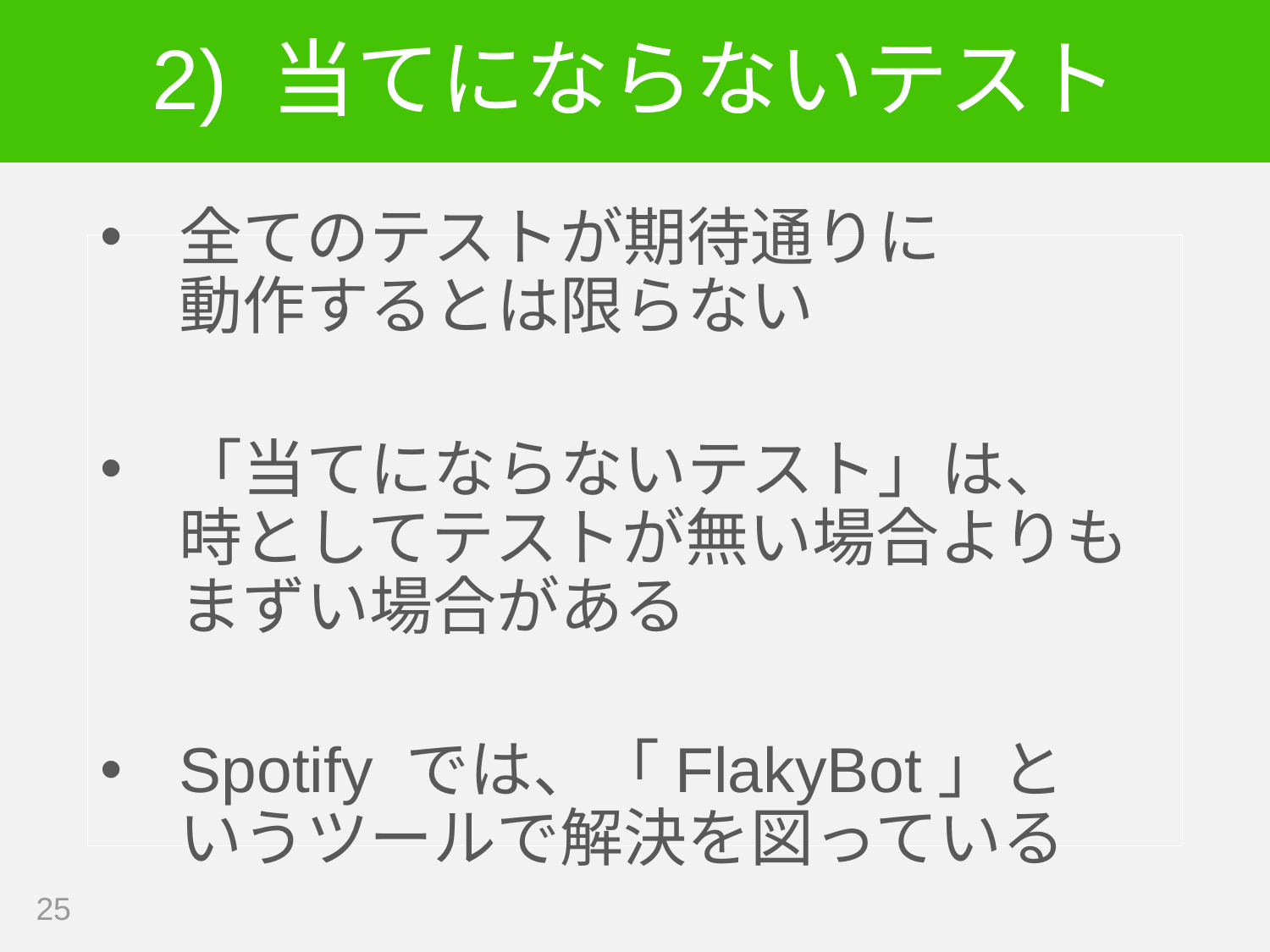

# 2) 当てにならないテスト
全てのテストが期待通りに
動作するとは限らない

「当てにならないテスト」は、
時としてテストが無い場合よりも
まずい場合がある

Spotify では、「FlakyBot」と
いうツールで解決を図っている
25